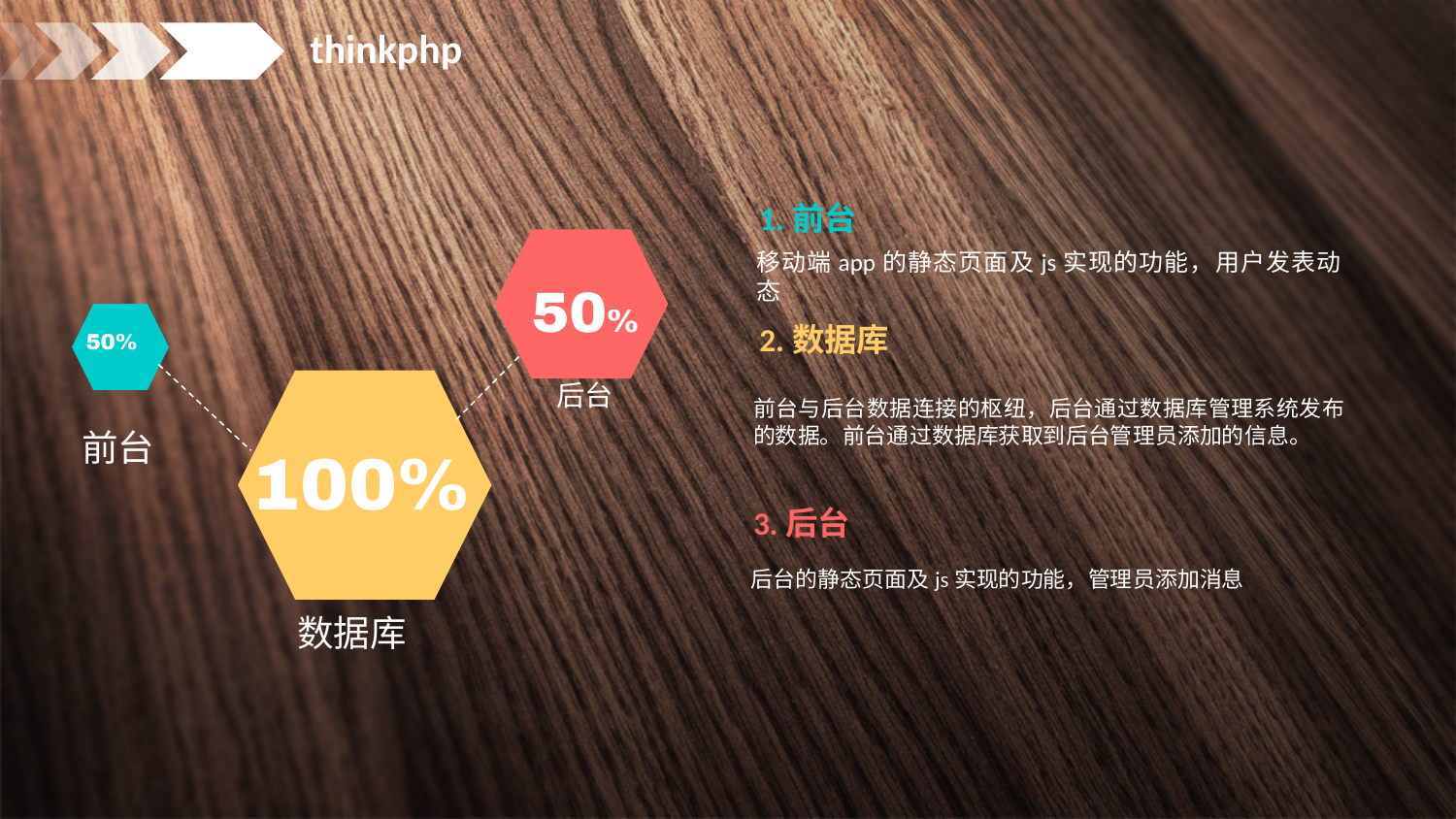

thinkphp

1.前台
移动端app的静态页面及js实现的功能，用户发表动态
2.数据库
前台与后台数据连接的枢纽，后台通过数据库管理系统发布的数据。前台通过数据库获取到后台管理员添加的信息。

3.后台
后台的静态页面及js实现的功能，管理员添加消息

50%

50%

后台
前台
100%
数据库